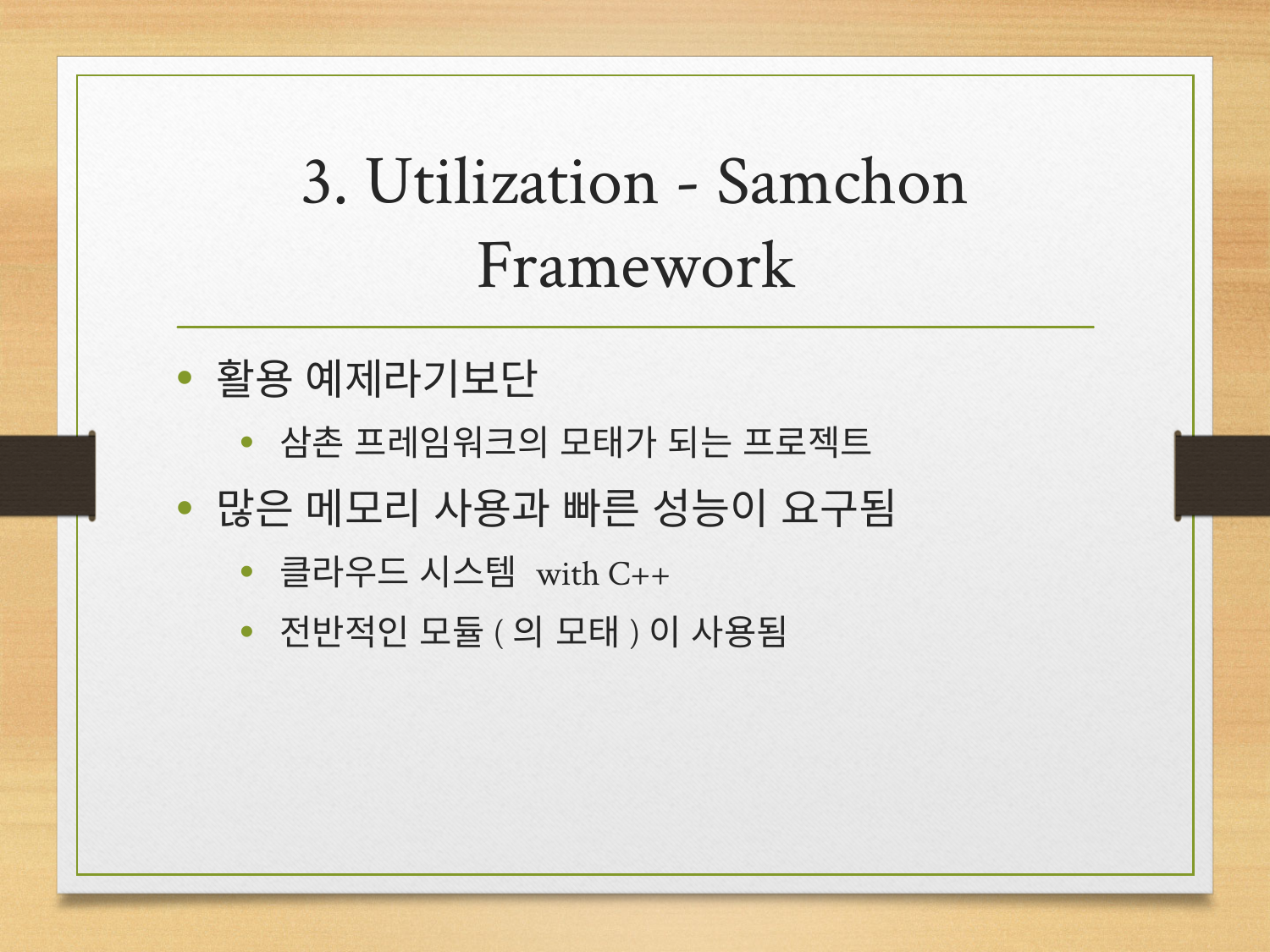

# 3. Utilization - Samchon Framework
활용 예제라기보단
삼촌 프레임워크의 모태가 되는 프로젝트
많은 메모리 사용과 빠른 성능이 요구됨
클라우드 시스템 with C++
전반적인 모듈(의 모태)이 사용됨